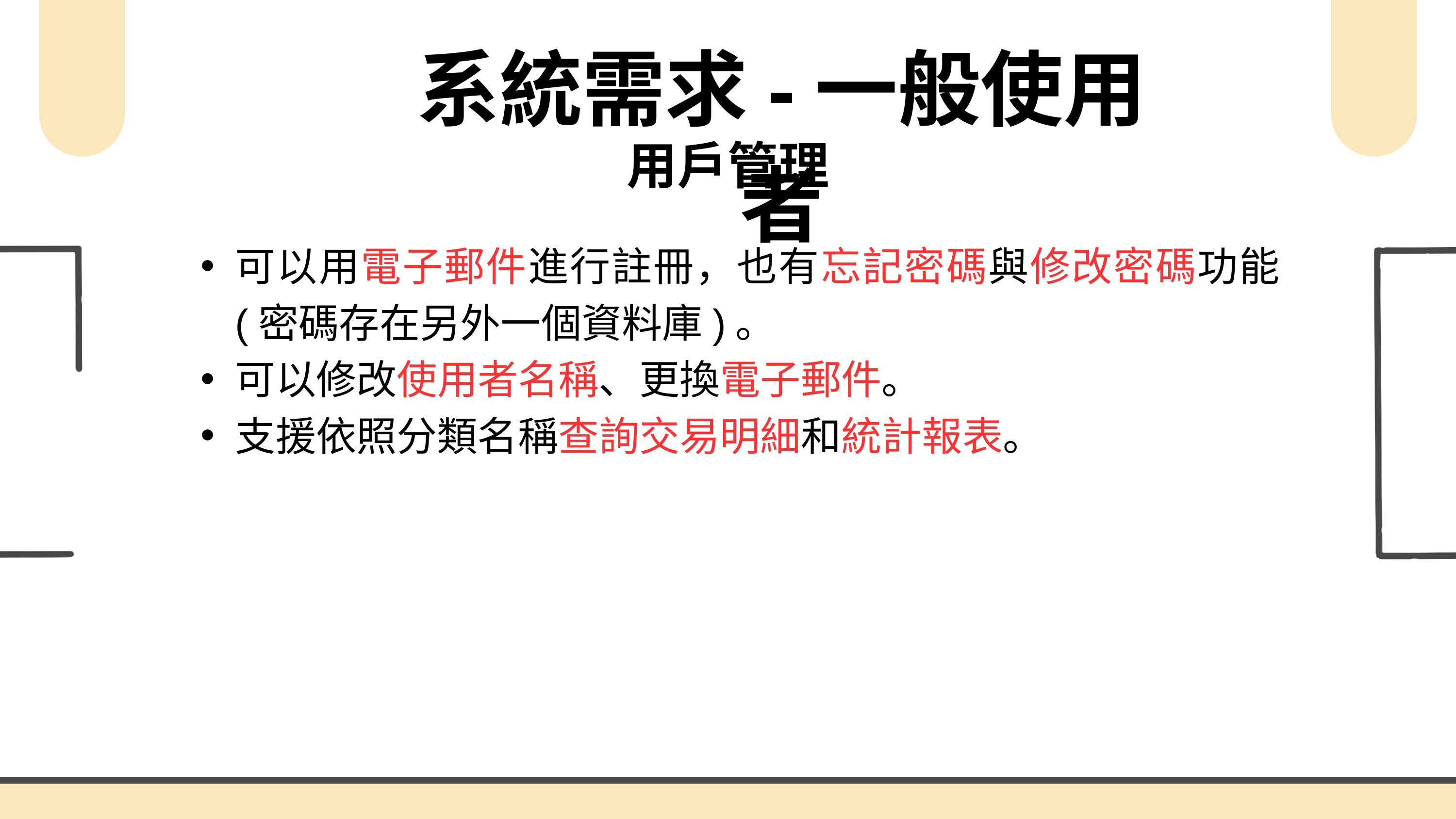

系統需求-一般使用者
用戶管理
可以用電子郵件進行註冊，也有忘記密碼與修改密碼功能(密碼存在另外一個資料庫)。
可以修改使用者名稱、更換電子郵件。
支援依照分類名稱查詢交易明細和統計報表。